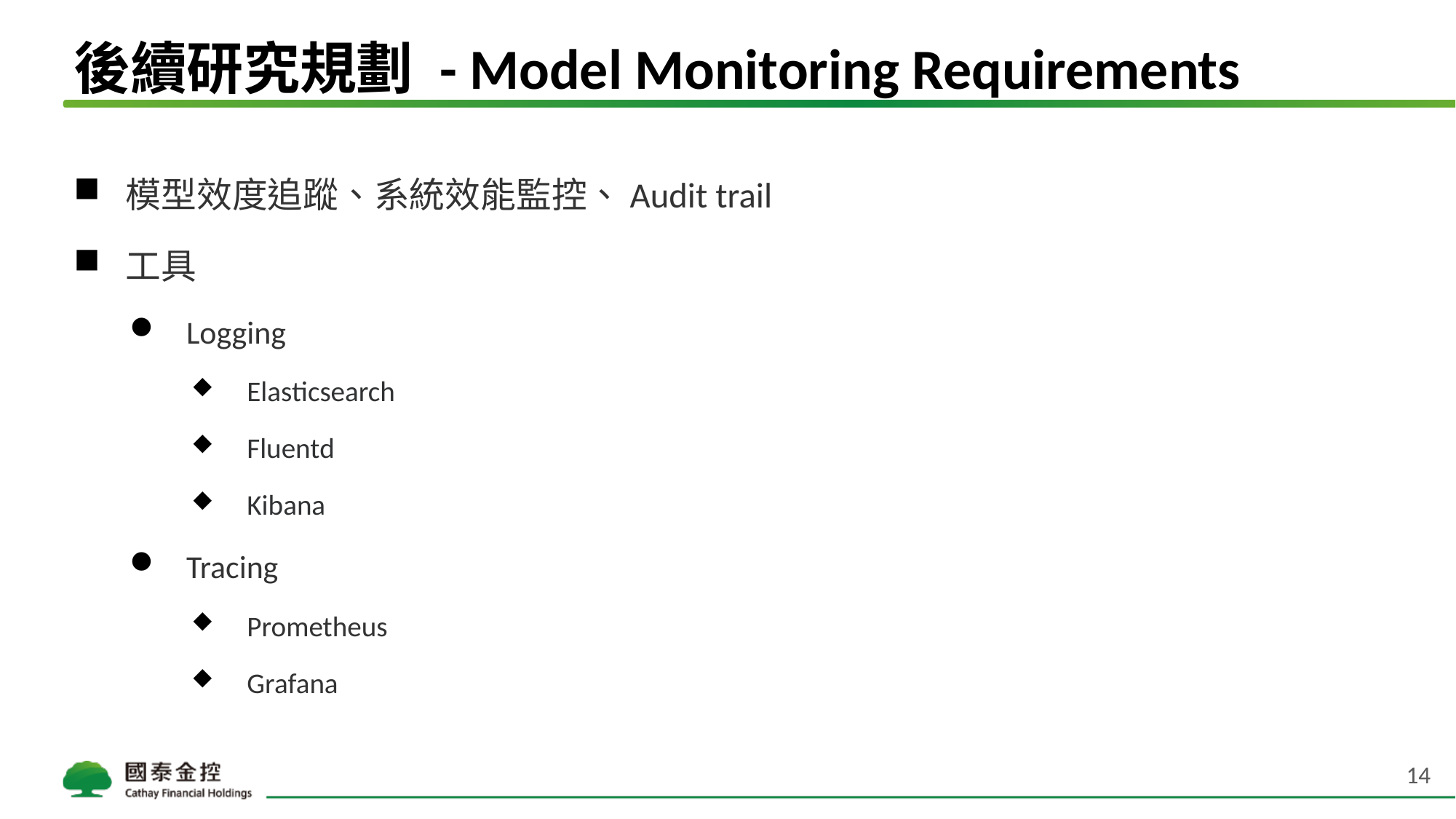

# 後續研究規劃 - Model Monitoring Requirements
模型效度追蹤、系統效能監控、Audit trail
工具
Logging
Elasticsearch
Fluentd
Kibana
Tracing
Prometheus
Grafana